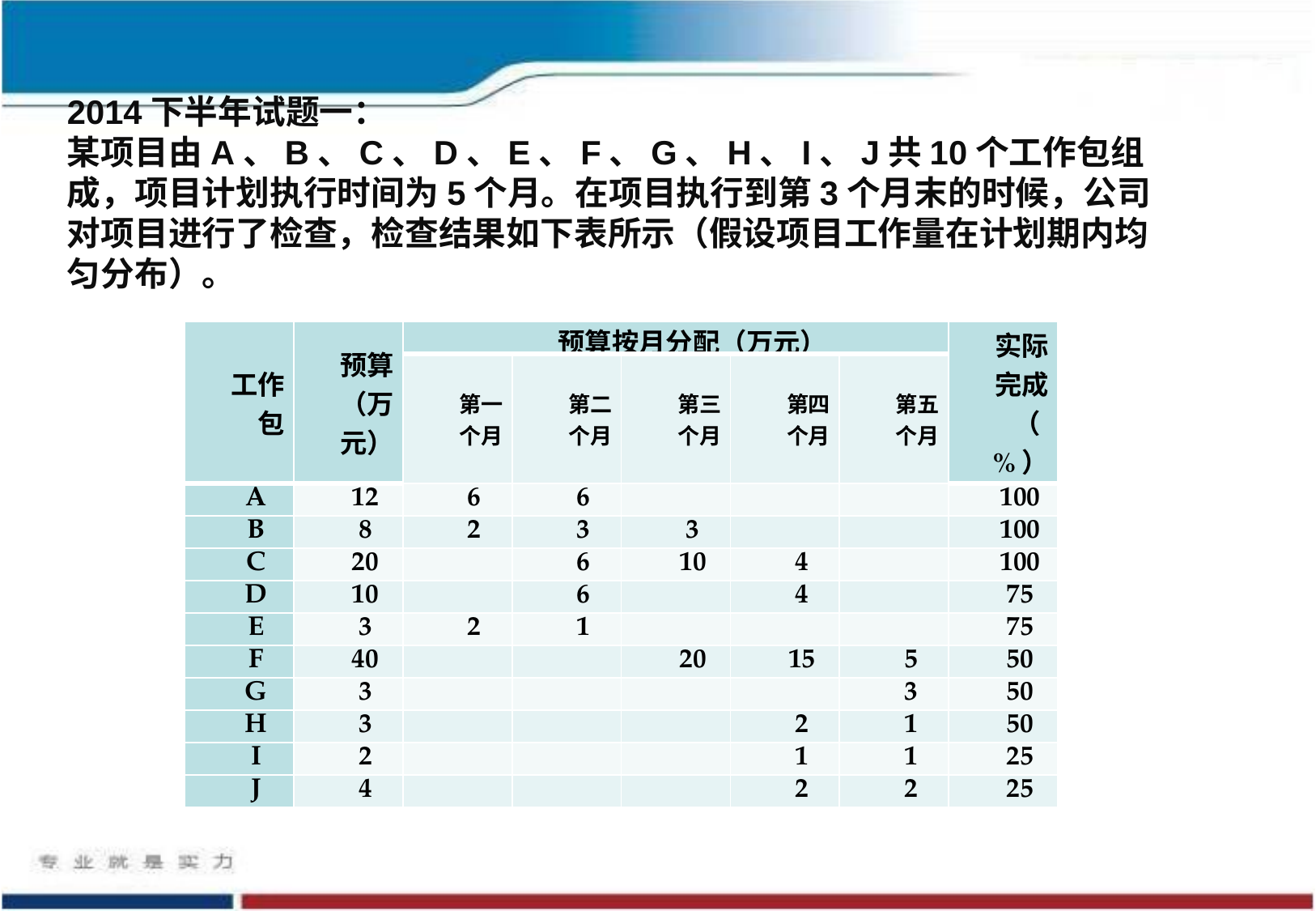

2014下半年试题一：
某项目由A、B、C、D、E、F、G、H、I、J共10个工作包组成，项目计划执行时间为5个月。在项目执行到第3个月末的时候，公司对项目进行了检查，检查结果如下表所示（假设项目工作量在计划期内均匀分布）。
| 工作包 | 预算 （万元） | 预算按月分配（万元） |  |  |  |  | 实际完成 （%） |
| --- | --- | --- | --- | --- | --- | --- | --- |
|  |  | 第一个月 | 第二个月 | 第三个月 | 第四个月 | 第五个月 |  |
| A | 12 | 6 | 6 |  |  |  | 100 |
| B | 8 | 2 | 3 | 3 |  |  | 100 |
| C | 20 |  | 6 | 10 | 4 |  | 100 |
| D | 10 |  | 6 |  | 4 |  | 75 |
| E | 3 | 2 | 1 |  |  |  | 75 |
| F | 40 |  |  | 20 | 15 | 5 | 50 |
| G | 3 |  |  |  |  | 3 | 50 |
| H | 3 |  |  |  | 2 | 1 | 50 |
| I | 2 |  |  |  | 1 | 1 | 25 |
| J | 4 |  |  |  | 2 | 2 | 25 |